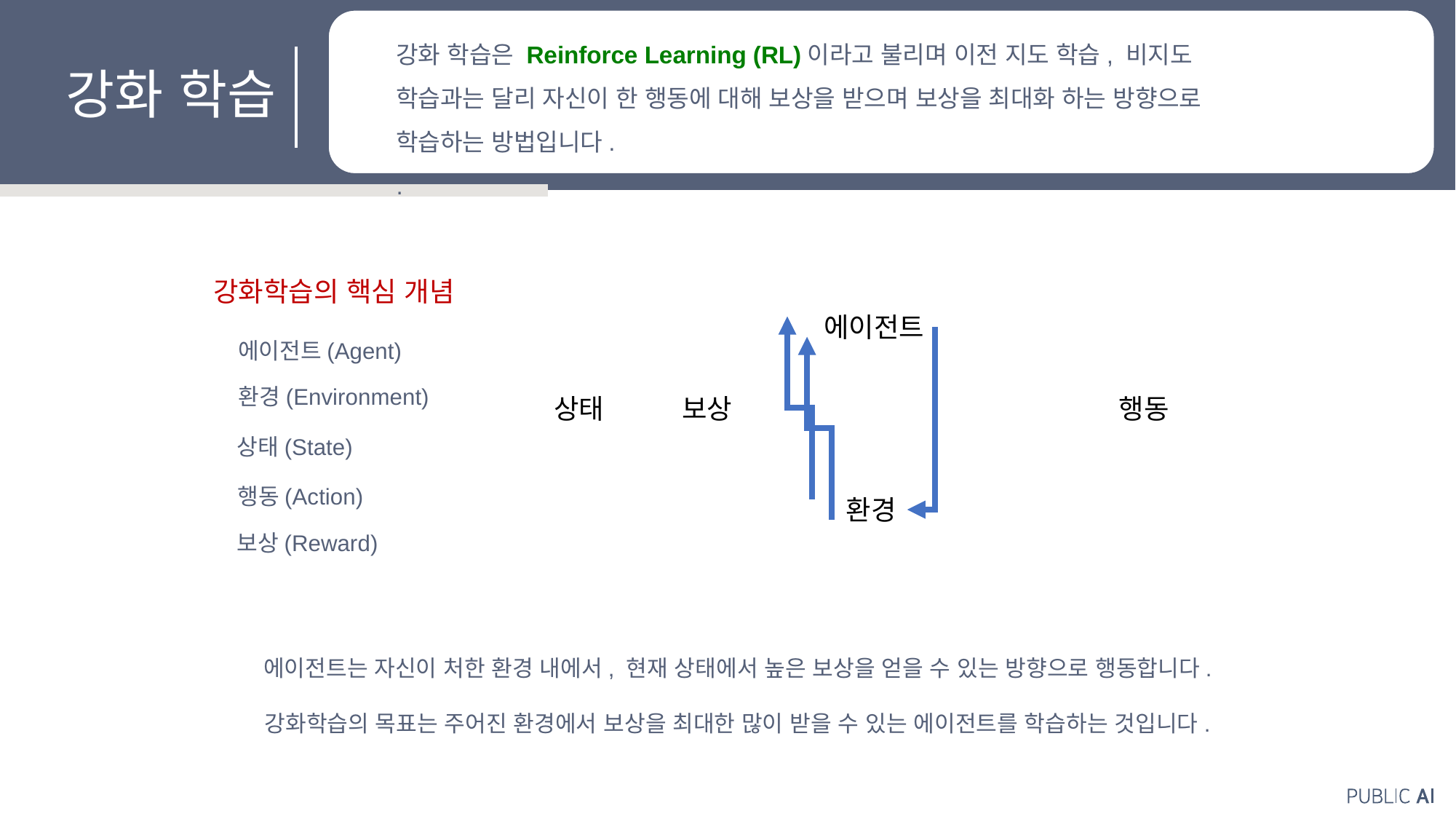

강화 학습은 Reinforce Learning (RL)이라고 불리며 이전 지도 학습, 비지도 학습과는 달리 자신이 한 행동에 대해 보상을 받으며 보상을 최대화 하는 방향으로 학습하는 방법입니다.
.
강화 학습
강화학습의 핵심 개념
에이전트
에이전트(Agent)
환경(Environment)
상태
보상
행동
상태(State)
행동(Action)
환경
보상(Reward)
에이전트는 자신이 처한 환경 내에서, 현재 상태에서 높은 보상을 얻을 수 있는 방향으로 행동합니다.
강화학습의 목표는 주어진 환경에서 보상을 최대한 많이 받을 수 있는 에이전트를 학습하는 것입니다.